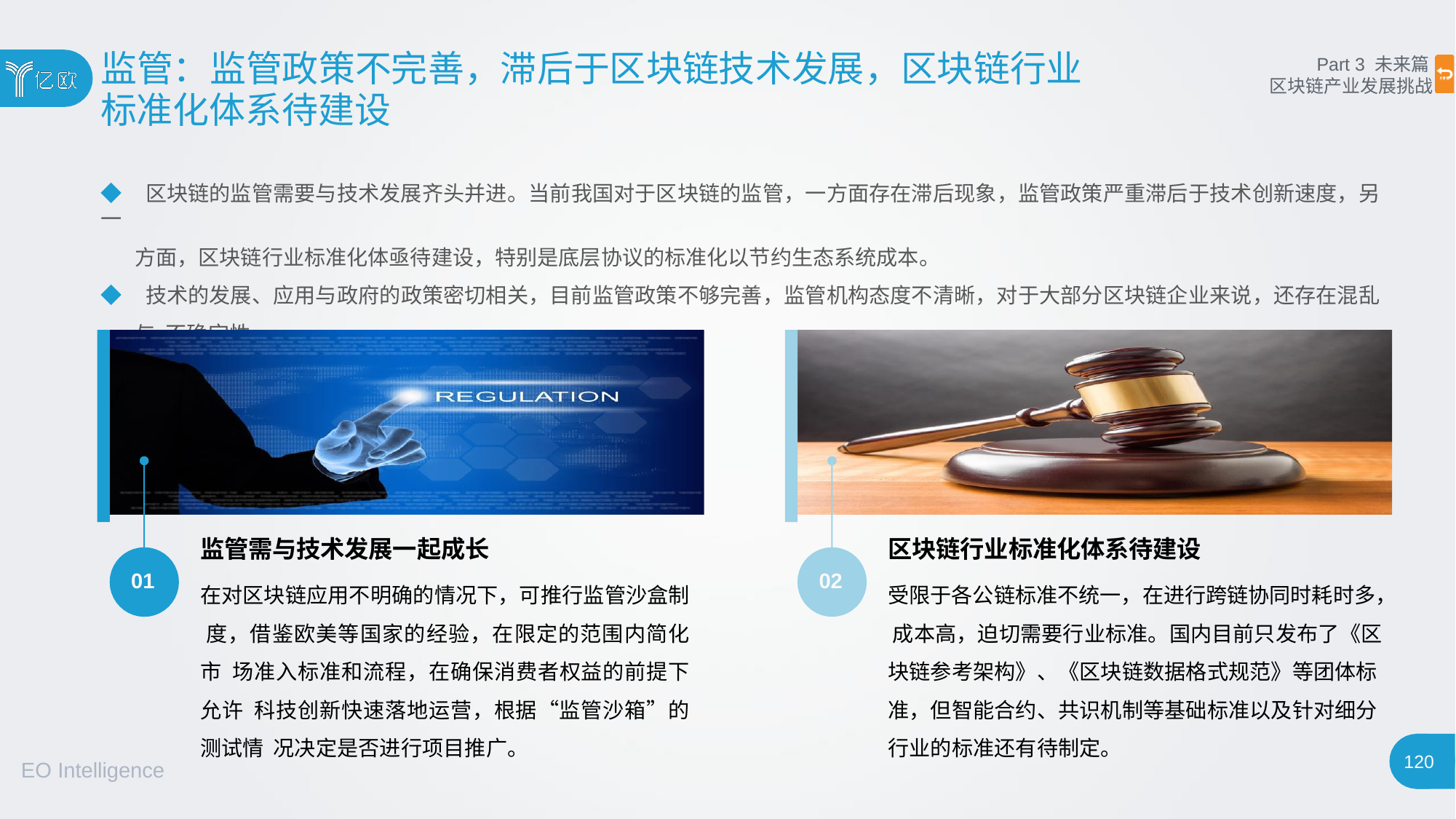

# 监管：监管政策不完善，滞后于区块链技术发展，区块链行业
标准化体系待建设
Part 3 未来篇  区块链产业发展挑战

◆ 区块链的监管需要与技术发展齐头并进。当前我国对于区块链的监管，一方面存在滞后现象，监管政策严重滞后于技术创新速度，另一
方面，区块链行业标准化体亟待建设，特别是底层协议的标准化以节约生态系统成本。
◆ 技术的发展、应用与政府的政策密切相关，目前监管政策不够完善，监管机构态度不清晰，对于大部分区块链企业来说，还存在混乱与  不确定性。

监管需与技术发展一起成长
在对区块链应用不明确的情况下，可推行监管沙盒制  度，借鉴欧美等国家的经验，在限定的范围内简化市  场准入标准和流程，在确保消费者权益的前提下允许  科技创新快速落地运营，根据“监管沙箱”的测试情  况决定是否进行项目推广。
区块链行业标准化体系待建设
受限于各公链标准不统一，在进行跨链协同时耗时多，  成本高，迫切需要行业标准。国内目前只发布了《区  块链参考架构》、《区块链数据格式规范》等团体标  准，但智能合约、共识机制等基础标准以及针对细分  行业的标准还有待制定。

01
02
120
EO Intelligence